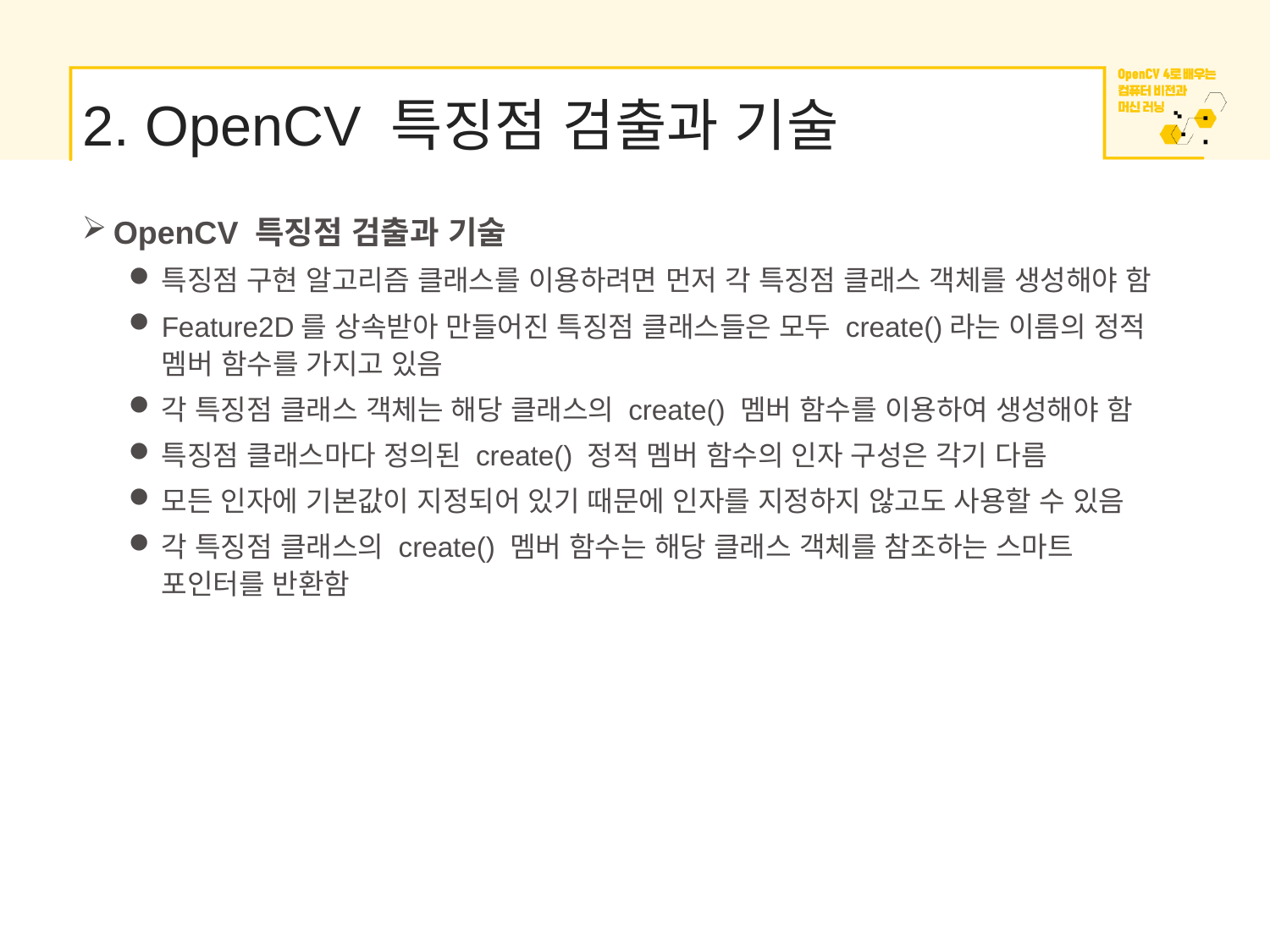

# 2. OpenCV 특징점 검출과 기술
OpenCV 특징점 검출과 기술
특징점 구현 알고리즘 클래스를 이용하려면 먼저 각 특징점 클래스 객체를 생성해야 함
Feature2D를 상속받아 만들어진 특징점 클래스들은 모두 create()라는 이름의 정적 멤버 함수를 가지고 있음
각 특징점 클래스 객체는 해당 클래스의 create() 멤버 함수를 이용하여 생성해야 함
특징점 클래스마다 정의된 create() 정적 멤버 함수의 인자 구성은 각기 다름
모든 인자에 기본값이 지정되어 있기 때문에 인자를 지정하지 않고도 사용할 수 있음
각 특징점 클래스의 create() 멤버 함수는 해당 클래스 객체를 참조하는 스마트 포인터를 반환함